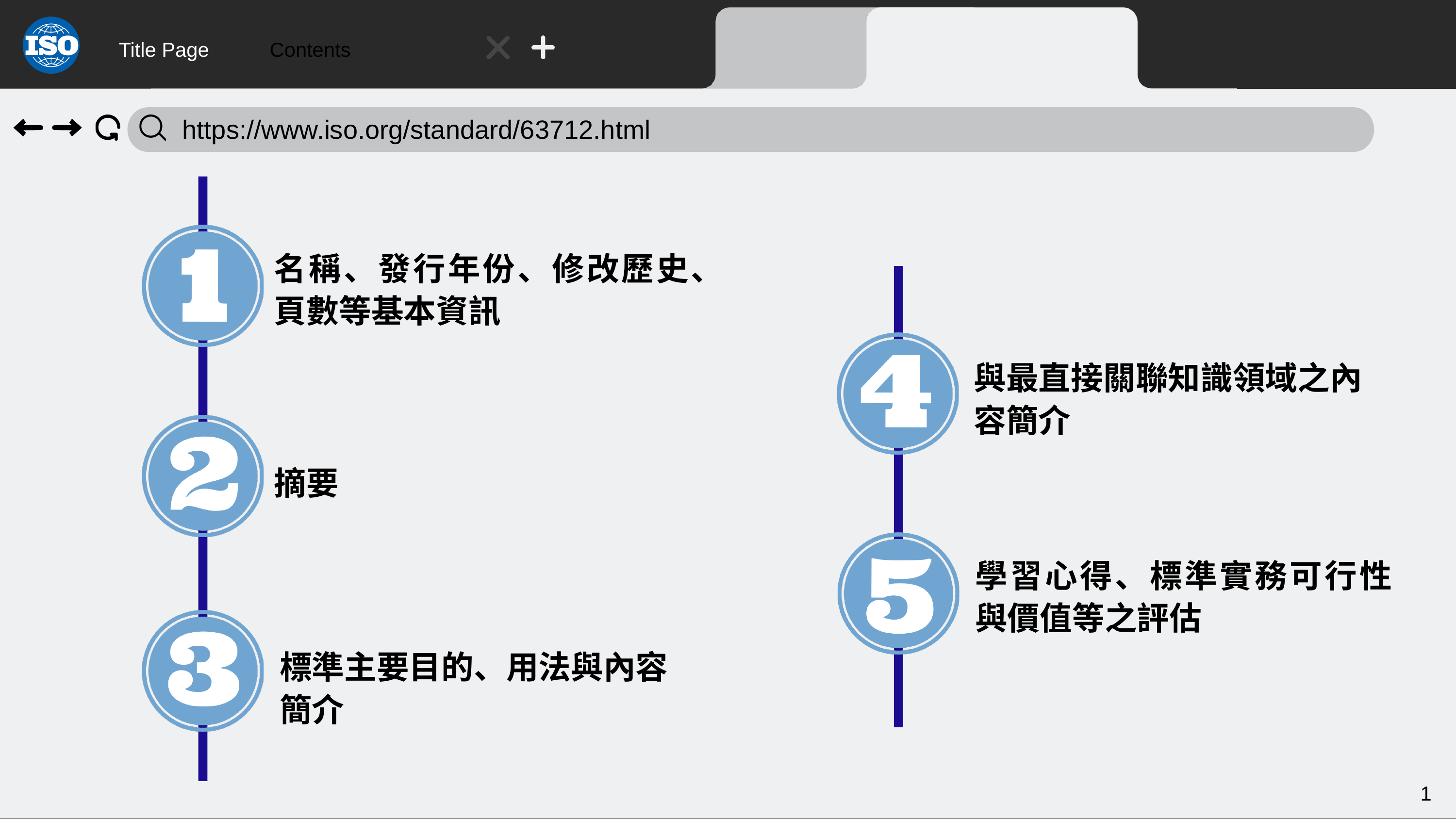

Title Page
Contents

       https://www.iso.org/standard/63712.html

名稱、發行年份、修改歷史、頁數等基本資訊

與最直接關聯知識領域之內容簡介

摘要

學習心得、標準實務可行性與價值等之評估

標準主要目的、用法與內容簡介
1